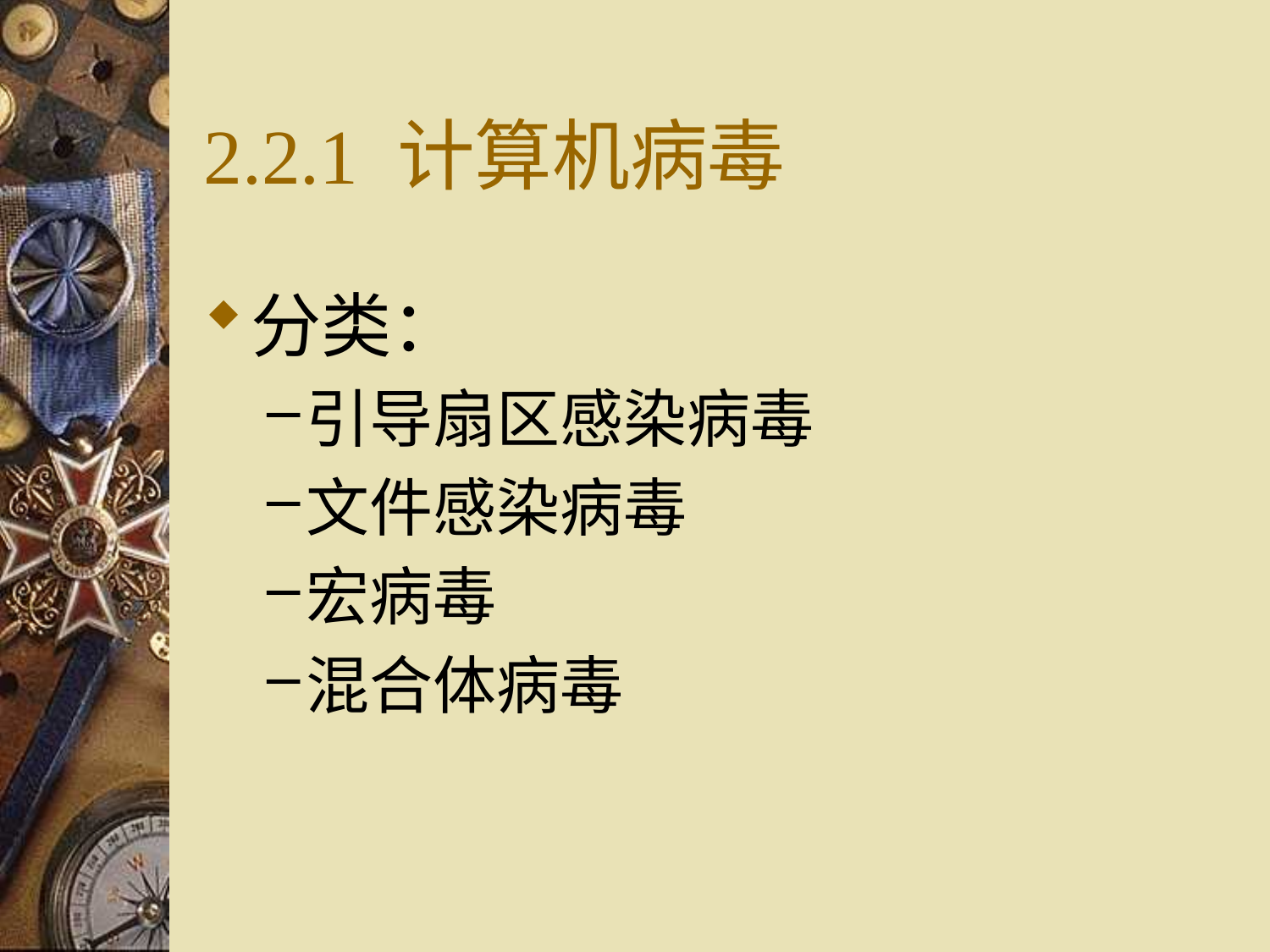

# 2.2.1 计算机病毒
分类：
引导扇区感染病毒
文件感染病毒
宏病毒
混合体病毒